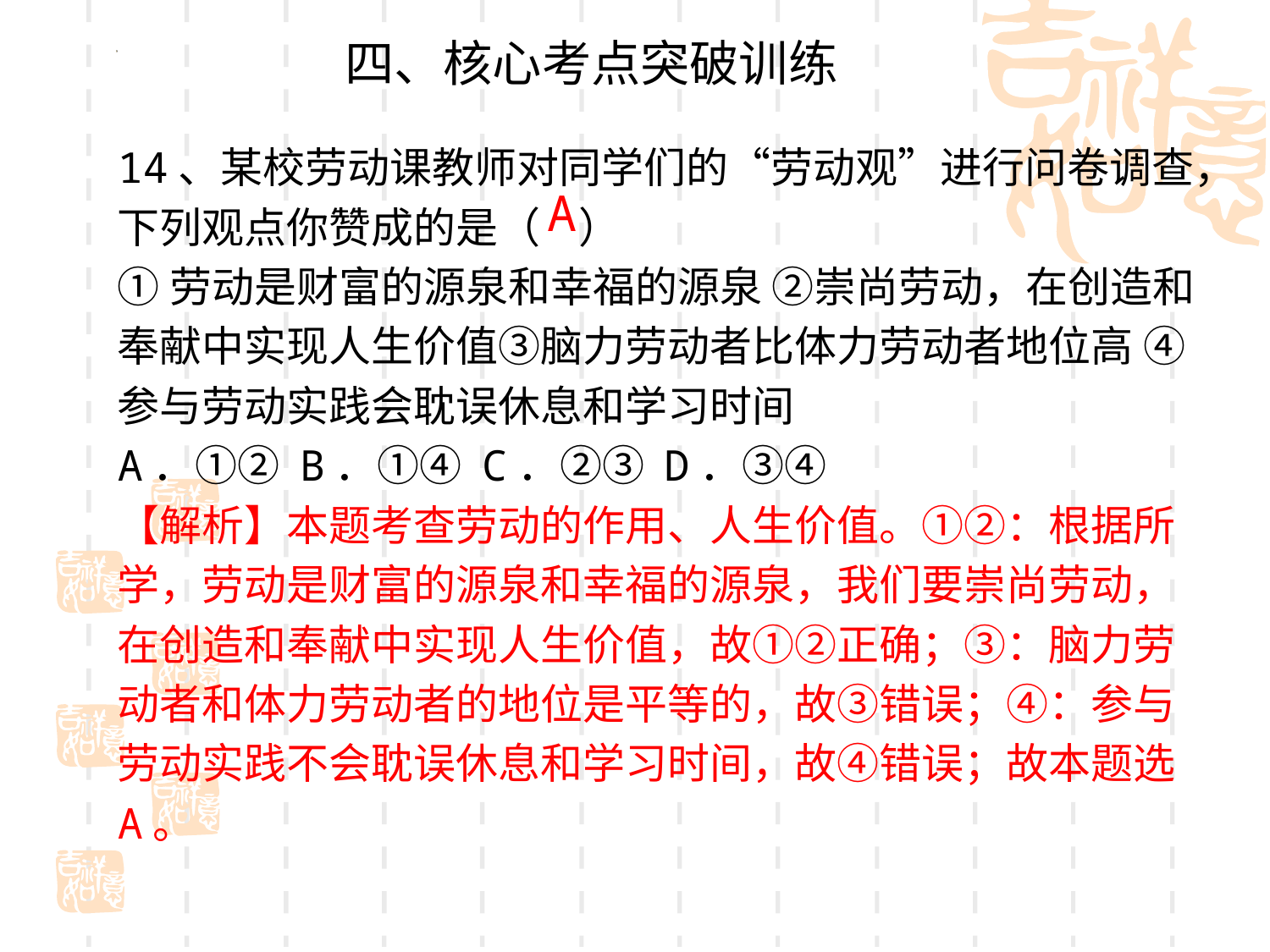

四、核心考点突破训练
14、某校劳动课教师对同学们的“劳动观”进行问卷调查，下列观点你赞成的是（    ）
①劳动是财富的源泉和幸福的源泉 ②崇尚劳动，在创造和奉献中实现人生价值③脑力劳动者比体力劳动者地位高 ④参与劳动实践会耽误休息和学习时间
A．①② B．①④ C．②③ D．③④
【解析】本题考查劳动的作用、人生价值。①②：根据所学，劳动是财富的源泉和幸福的源泉，我们要崇尚劳动，在创造和奉献中实现人生价值，故①②正确；③：脑力劳动者和体力劳动者的地位是平等的，故③错误；④：参与劳动实践不会耽误休息和学习时间，故④错误；故本题选A。
A